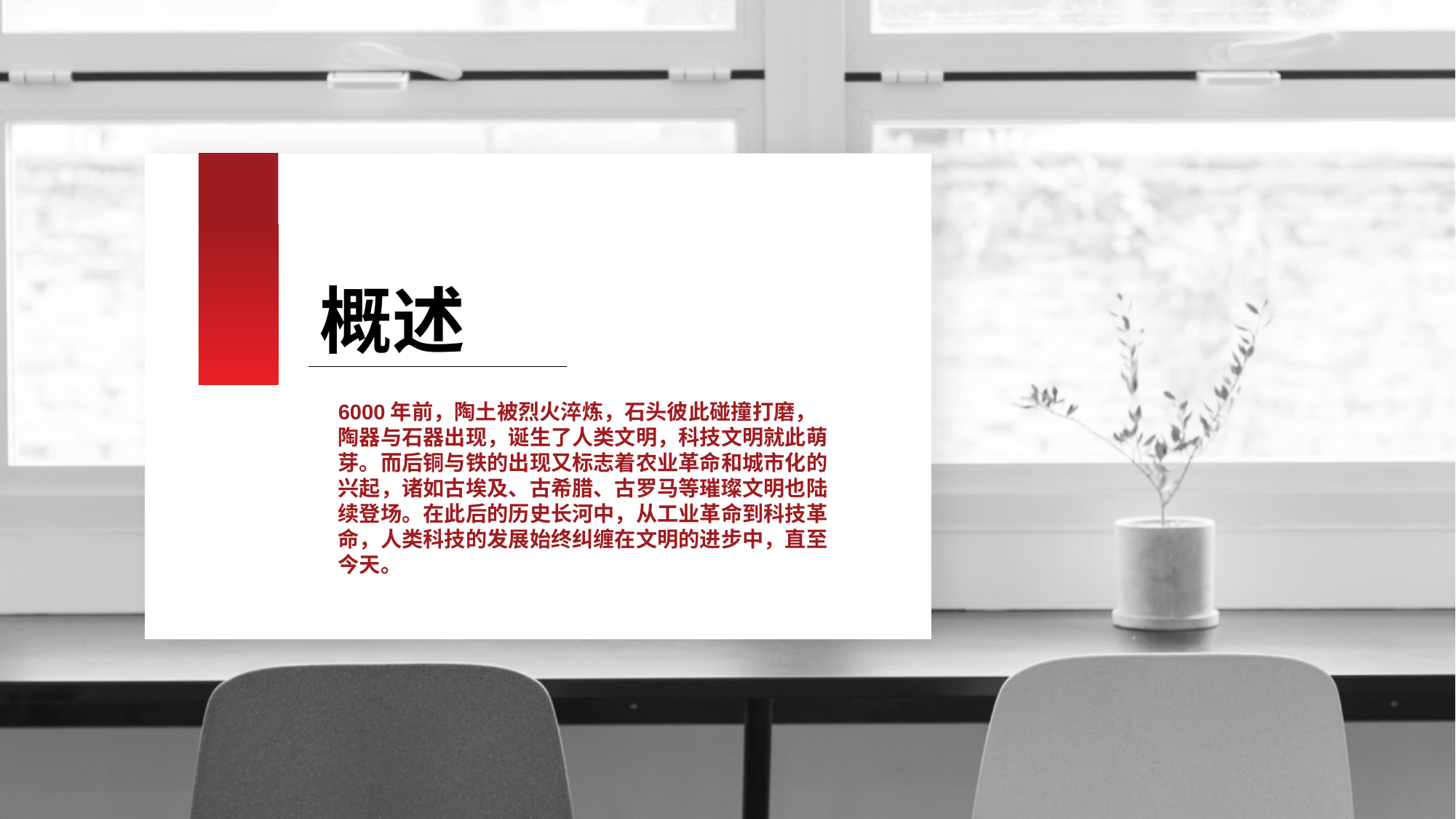

概述
6000年前，陶土被烈火淬炼，石头彼此碰撞打磨，陶器与石器出现，诞生了人类文明，科技文明就此萌芽。而后铜与铁的出现又标志着农业革命和城市化的兴起，诸如古埃及、古希腊、古罗马等璀璨文明也陆续登场。在此后的历史长河中，从工业革命到科技革命，人类科技的发展始终纠缠在文明的进步中，直至今天。